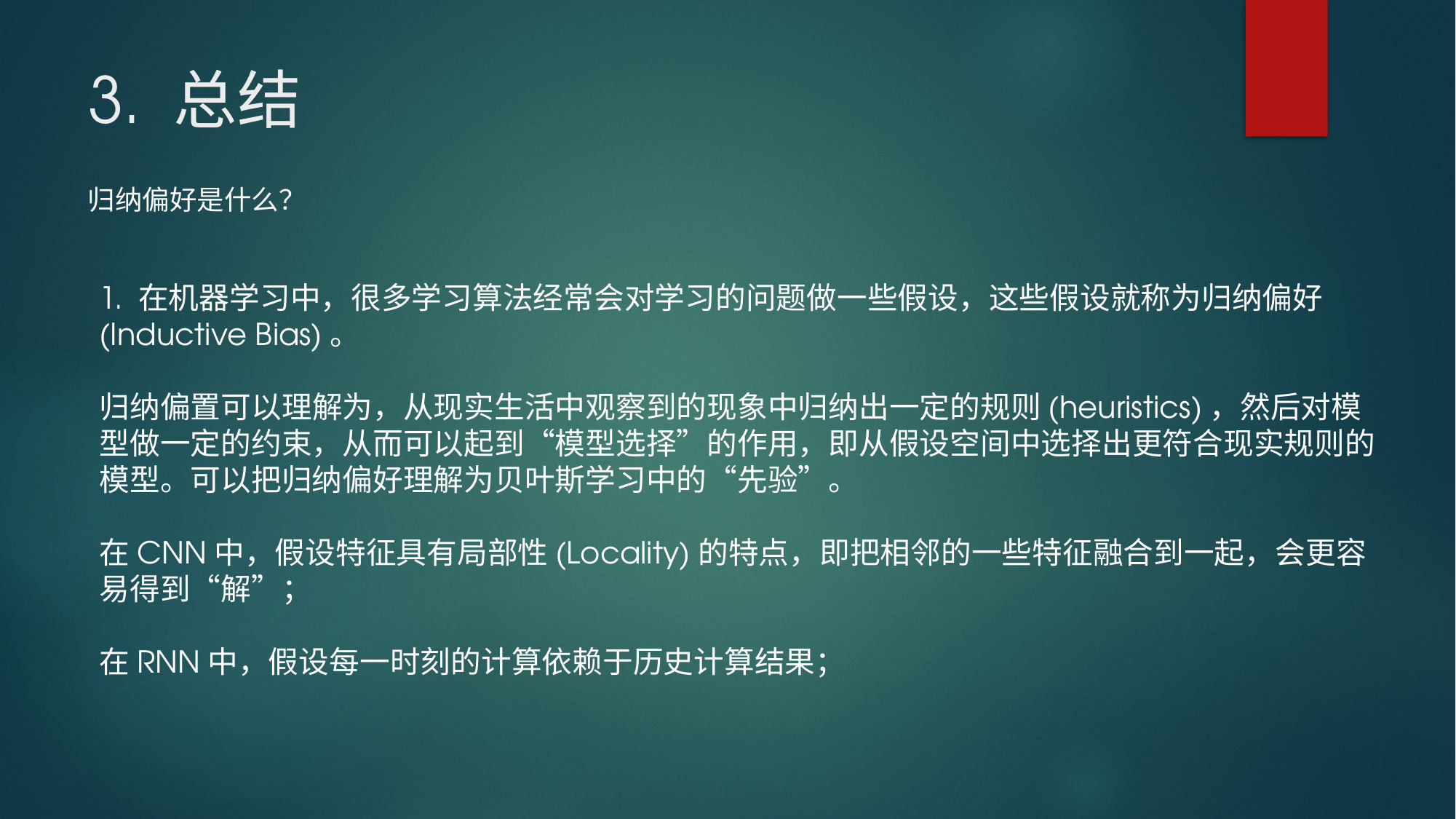

# 3. 总结
归纳偏好是什么？
1. 在机器学习中，很多学习算法经常会对学习的问题做一些假设，这些假设就称为归纳偏好(Inductive Bias)。

归纳偏置可以理解为，从现实生活中观察到的现象中归纳出一定的规则(heuristics)，然后对模型做一定的约束，从而可以起到“模型选择”的作用，即从假设空间中选择出更符合现实规则的模型。可以把归纳偏好理解为贝叶斯学习中的“先验”。

在CNN中，假设特征具有局部性(Locality)的特点，即把相邻的一些特征融合到一起，会更容易得到“解”；

在RNN中，假设每一时刻的计算依赖于历史计算结果；